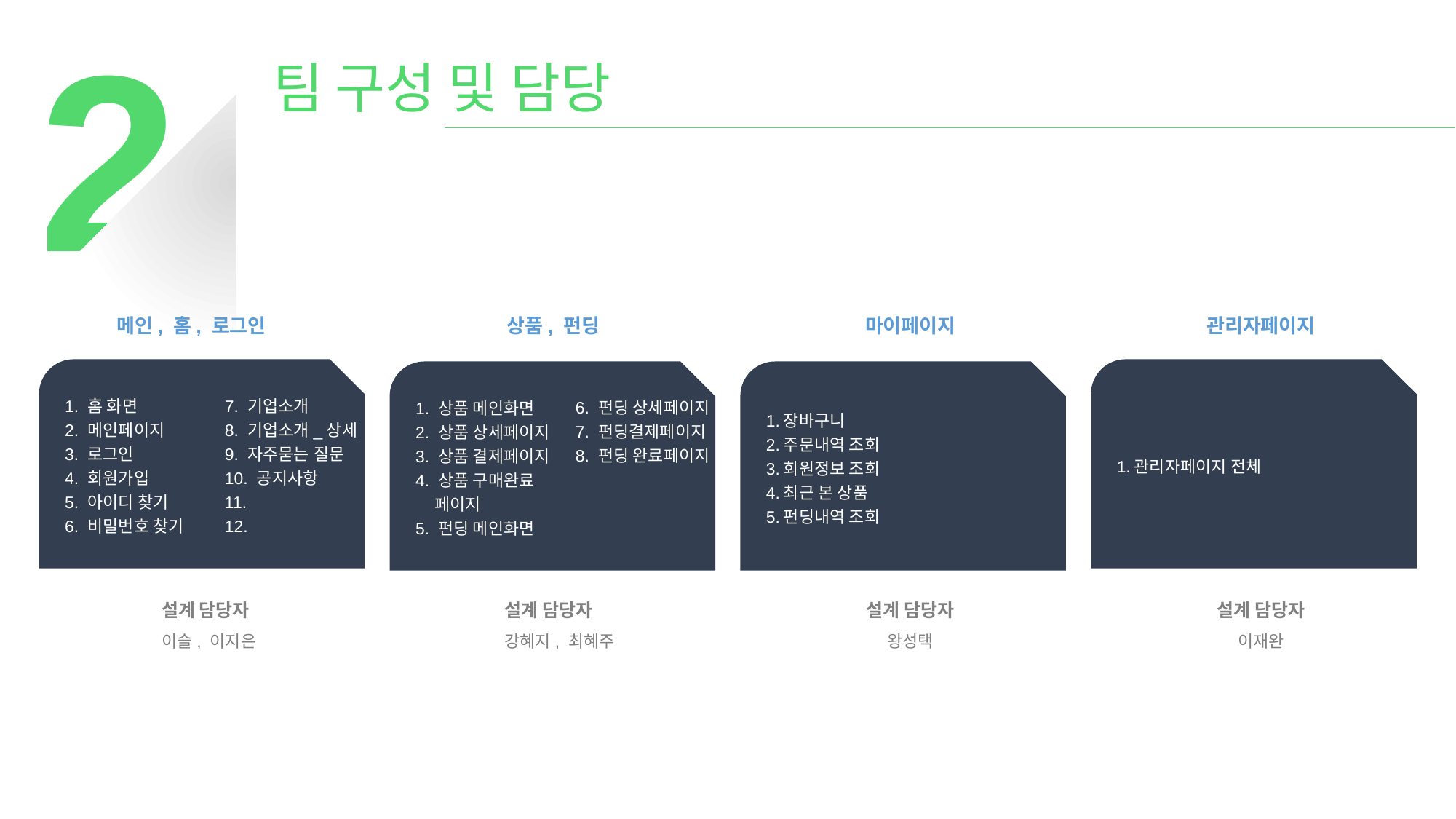

2
팀 구성 및 담당

메인, 홈, 로그인
상품, 펀딩
마이페이지
관리자페이지

7. 기업소개
8. 기업소개_상세
9. 자주묻는 질문
10. 공지사항
11.
12.
1. 홈 화면
2. 메인페이지
3. 로그인
4. 회원가입
5. 아이디 찾기
6. 비밀번호 찾기

관리자페이지 전체

6. 펀딩 상세페이지
7. 펀딩결제페이지
8. 펀딩 완료페이지
1. 상품 메인화면
2. 상품 상세페이지
3. 상품 결제페이지
4. 상품 구매완료
    페이지
5. 펀딩 메인화면

장바구니
주문내역 조회
회원정보 조회
최근 본 상품
펀딩내역 조회
설계 담당자
이슬, 이지은
설계 담당자
강혜지, 최혜주
설계 담당자
왕성택
설계 담당자
이재완